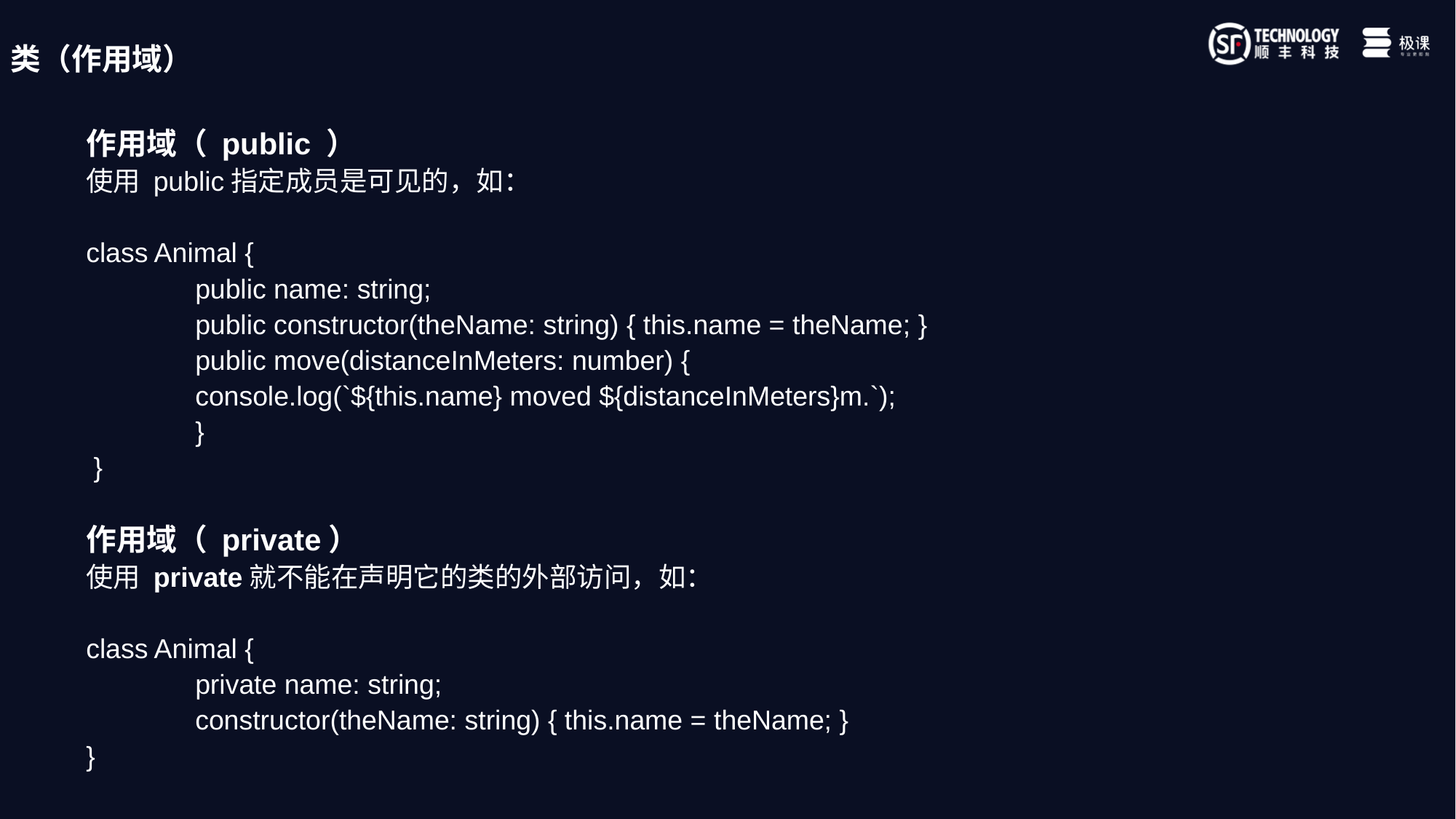

类（作用域）
作用域（ public ）
使用 public指定成员是可见的，如：

class Animal {
	public name: string;
	public constructor(theName: string) { this.name = theName; }
	public move(distanceInMeters: number) {
 	console.log(`${this.name} moved ${distanceInMeters}m.`);
	}
 }
作用域（ private）
使用 private就不能在声明它的类的外部访问，如：

class Animal {
	private name: string;
 	constructor(theName: string) { this.name = theName; }
}